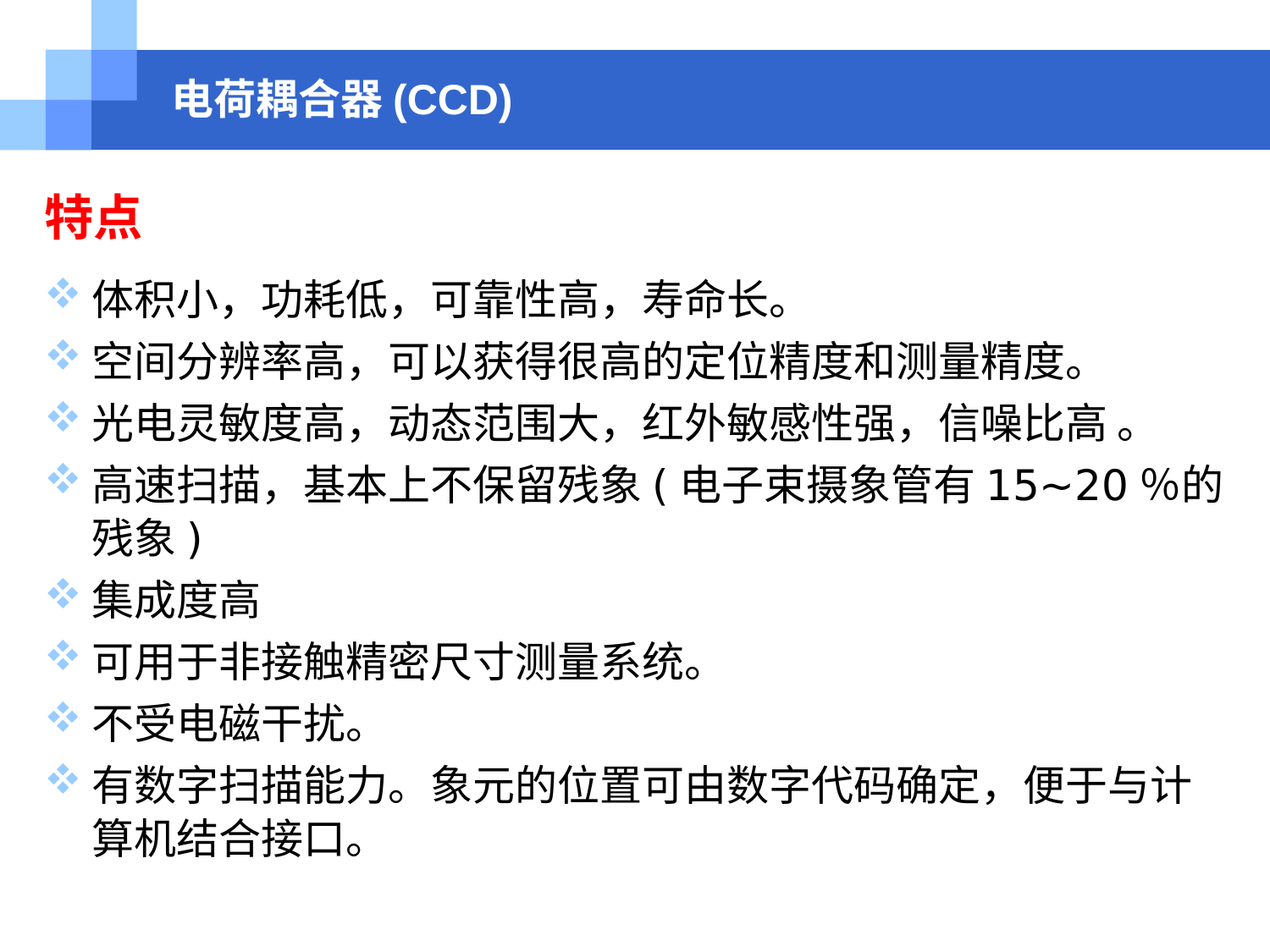

电荷耦合器(CCD)
特点
体积小，功耗低，可靠性高，寿命长。
空间分辨率高，可以获得很高的定位精度和测量精度。
光电灵敏度高，动态范围大，红外敏感性强，信噪比高 。
高速扫描，基本上不保留残象(电子束摄象管有15~20％的残象)
集成度高
可用于非接触精密尺寸测量系统。
不受电磁干扰。
有数字扫描能力。象元的位置可由数字代码确定，便于与计算机结合接口。